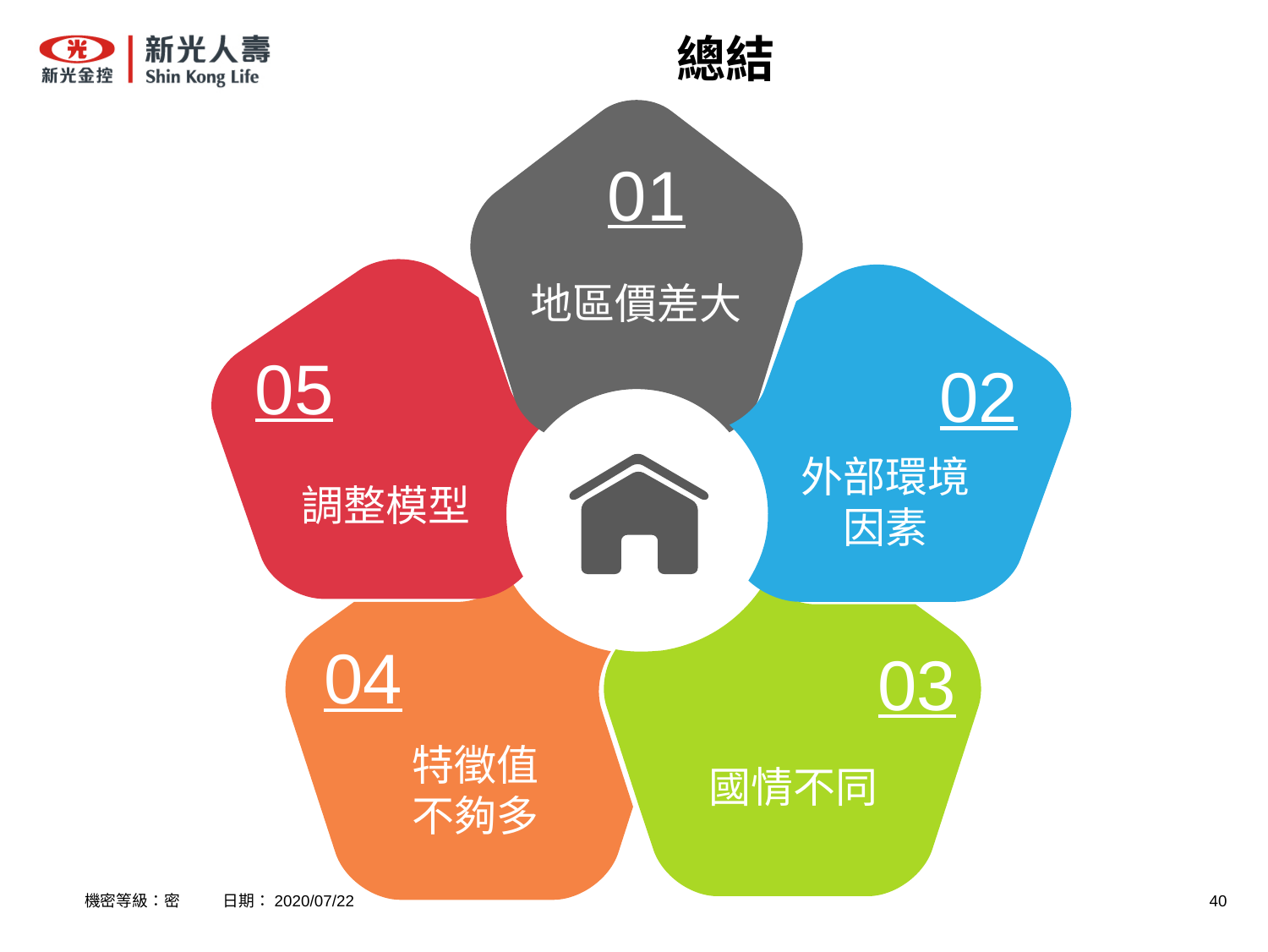

# 總結

01
地區價差大
05
02
外部環境因素

調整模型
04
03
特徵值
不夠多
國情不同
機密等級：密            日期：2020/07/22